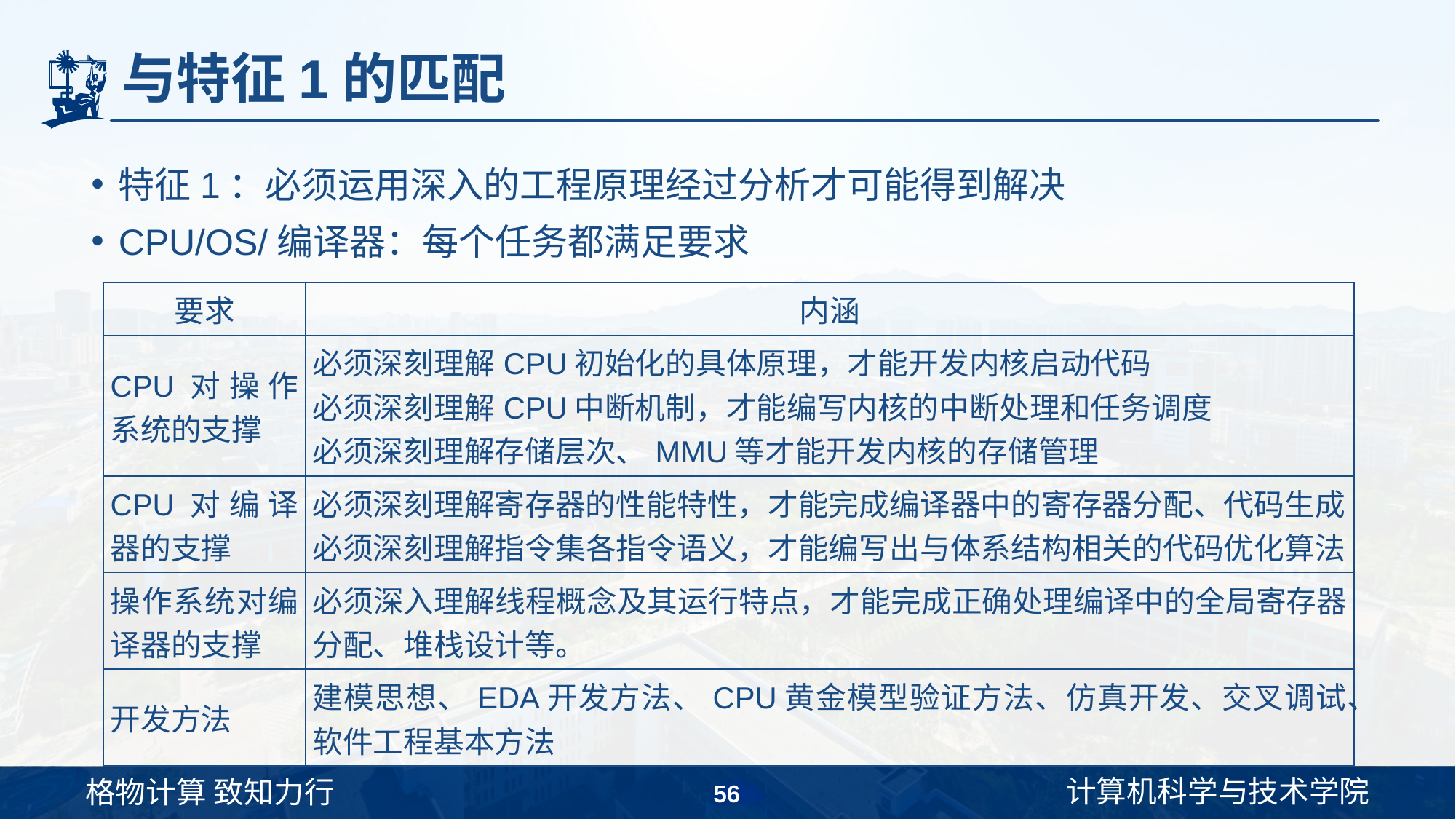

# 与特征1的匹配
特征1：必须运用深入的工程原理经过分析才可能得到解决
CPU/OS/编译器：每个任务都满足要求
| 要求 | 内涵 |
| --- | --- |
| CPU对操作系统的支撑 | 必须深刻理解CPU初始化的具体原理，才能开发内核启动代码 必须深刻理解CPU中断机制，才能编写内核的中断处理和任务调度 必须深刻理解存储层次、MMU等才能开发内核的存储管理 |
| CPU对编译器的支撑 | 必须深刻理解寄存器的性能特性，才能完成编译器中的寄存器分配、代码生成 必须深刻理解指令集各指令语义，才能编写出与体系结构相关的代码优化算法 |
| 操作系统对编译器的支撑 | 必须深入理解线程概念及其运行特点，才能完成正确处理编译中的全局寄存器分配、堆栈设计等。 |
| 开发方法 | 建模思想、EDA开发方法、CPU黄金模型验证方法、仿真开发、交叉调试、软件工程基本方法 |
56